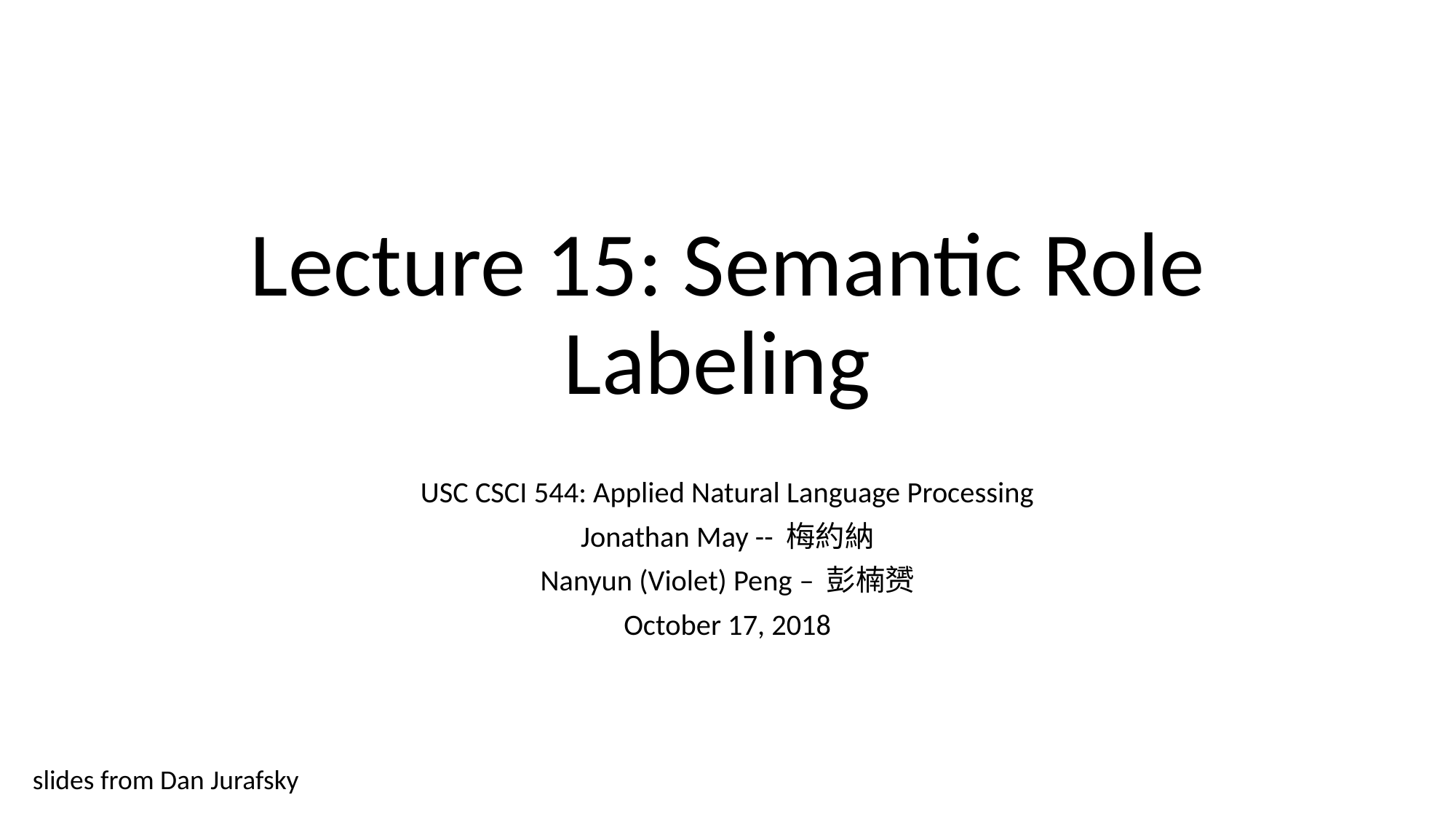

# Lecture 15: Semantic Role Labeling
USC CSCI 544: Applied Natural Language Processing
Jonathan May -- 梅約納
Nanyun (Violet) Peng – 彭楠赟
October 17, 2018
slides from Dan Jurafsky